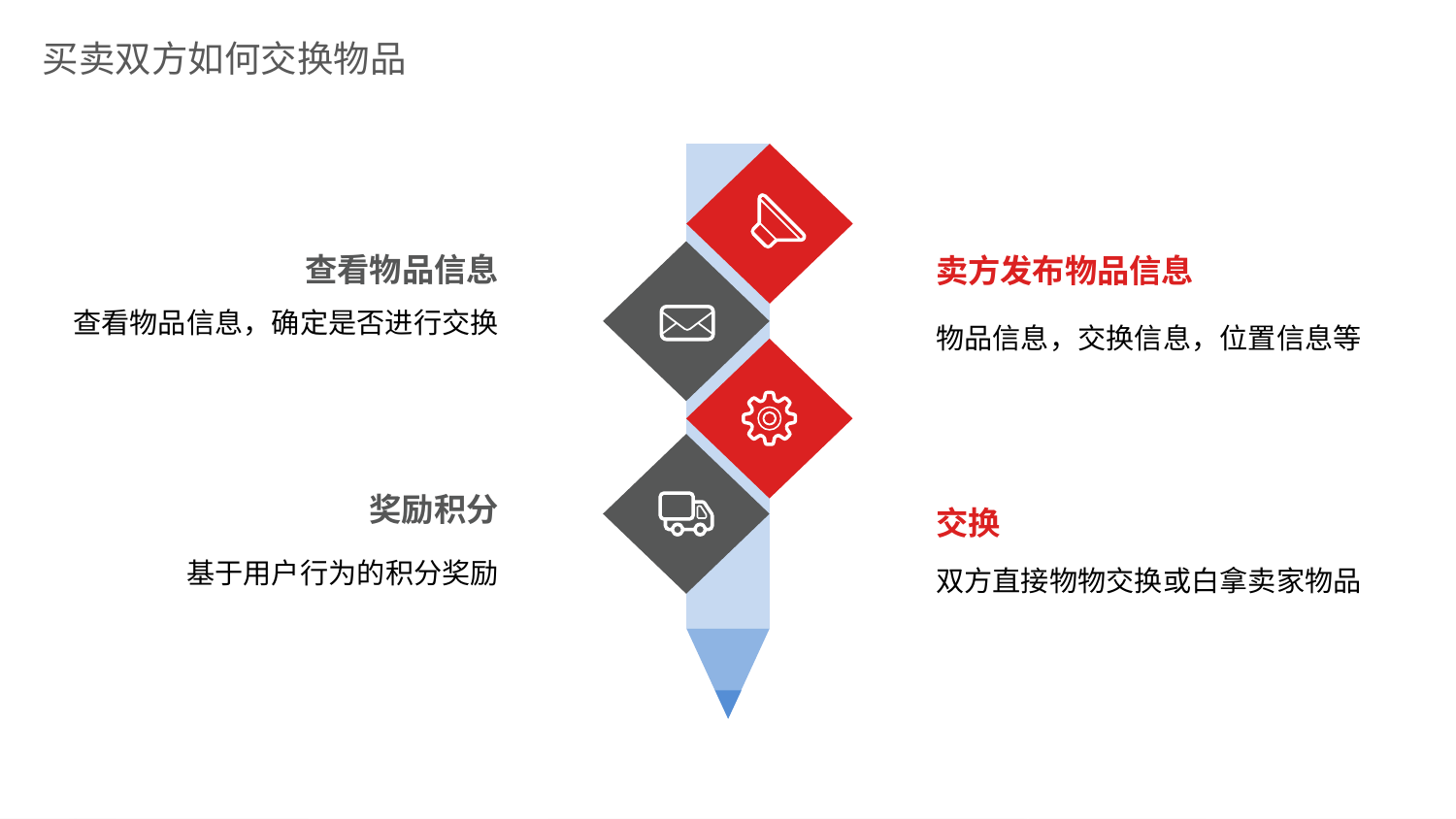

买卖双方如何交换物品

查看物品信息
查看物品信息，确定是否进行交换
卖方发布物品信息
物品信息，交换信息，位置信息等

奖励积分
基于用户行为的积分奖励
交换
双方直接物物交换或白拿卖家物品